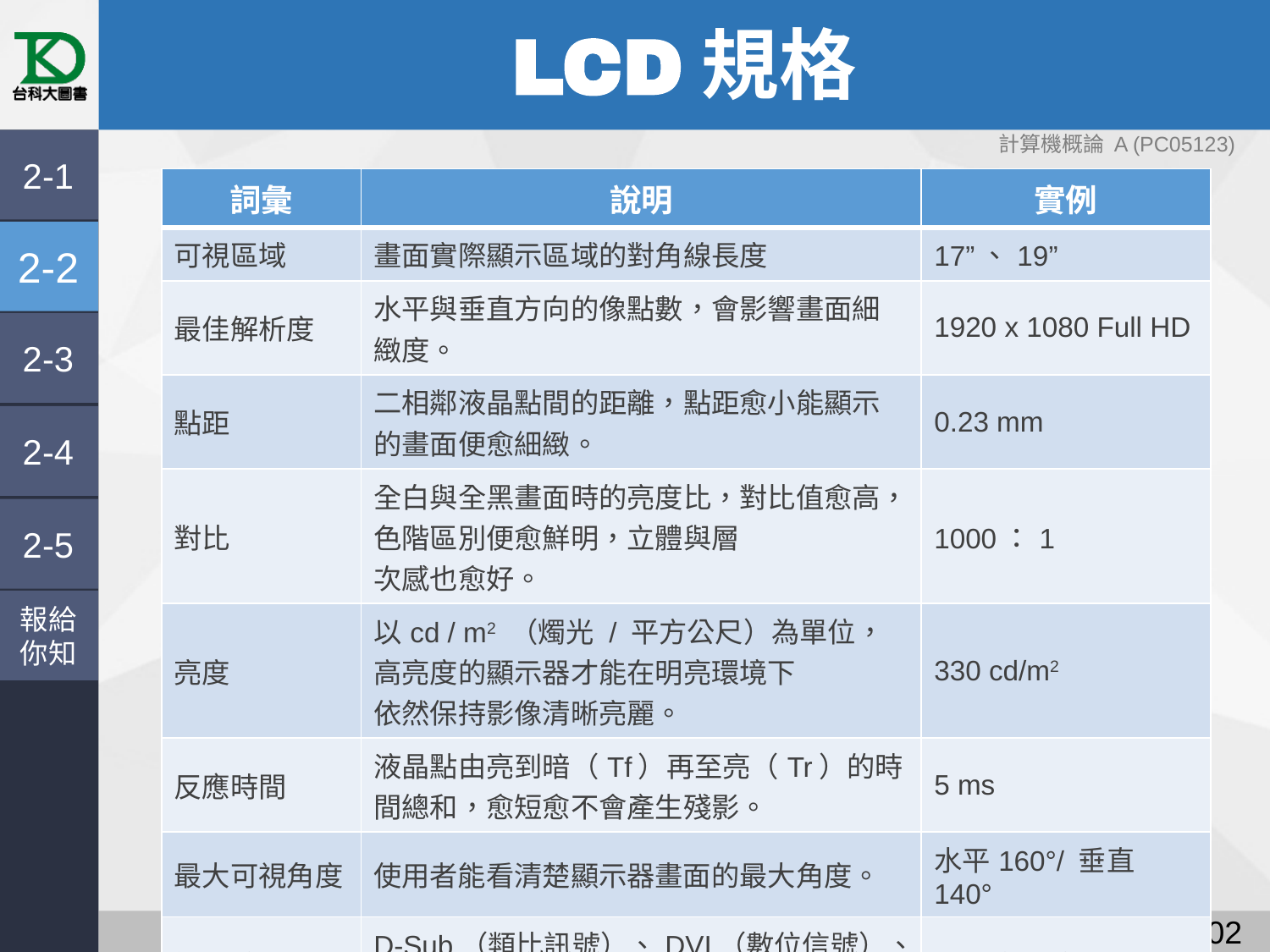

# LCD規格
計算機概論 A (PC05123)
2-1
| 詞彙 | 說明 | 實例 |
| --- | --- | --- |
| 可視區域 | 畫面實際顯示區域的對角線長度 | 17”、19” |
| 最佳解析度 | 水平與垂直方向的像點數，會影響畫面細緻度。 | 1920 x 1080 Full HD |
| 點距 | 二相鄰液晶點間的距離，點距愈小能顯示的畫面便愈細緻。 | 0.23 mm |
| 對比 | 全白與全黑畫面時的亮度比，對比值愈高，色階區別便愈鮮明，立體與層 次感也愈好。 | 1000：1 |
| 亮度 | 以cd / m2 （燭光 / 平方公尺）為單位，高亮度的顯示器才能在明亮環境下 依然保持影像清晰亮麗。 | 330 cd/m2 |
| 反應時間 | 液晶點由亮到暗（Tf）再至亮（Tr）的時間總和，愈短愈不會產生殘影。 | 5 ms |
| 最大可視角度 | 使用者能看清楚顯示器畫面的最大角度。 | 水平160°/ 垂直140° |
| 訊號接頭 | D-Sub（類比訊號）、DVI（數位信號）、HDMI（數位信號） 。 | 多組序號接頭 |
2-2
2-3
2-4
2-5
報給
你知
102